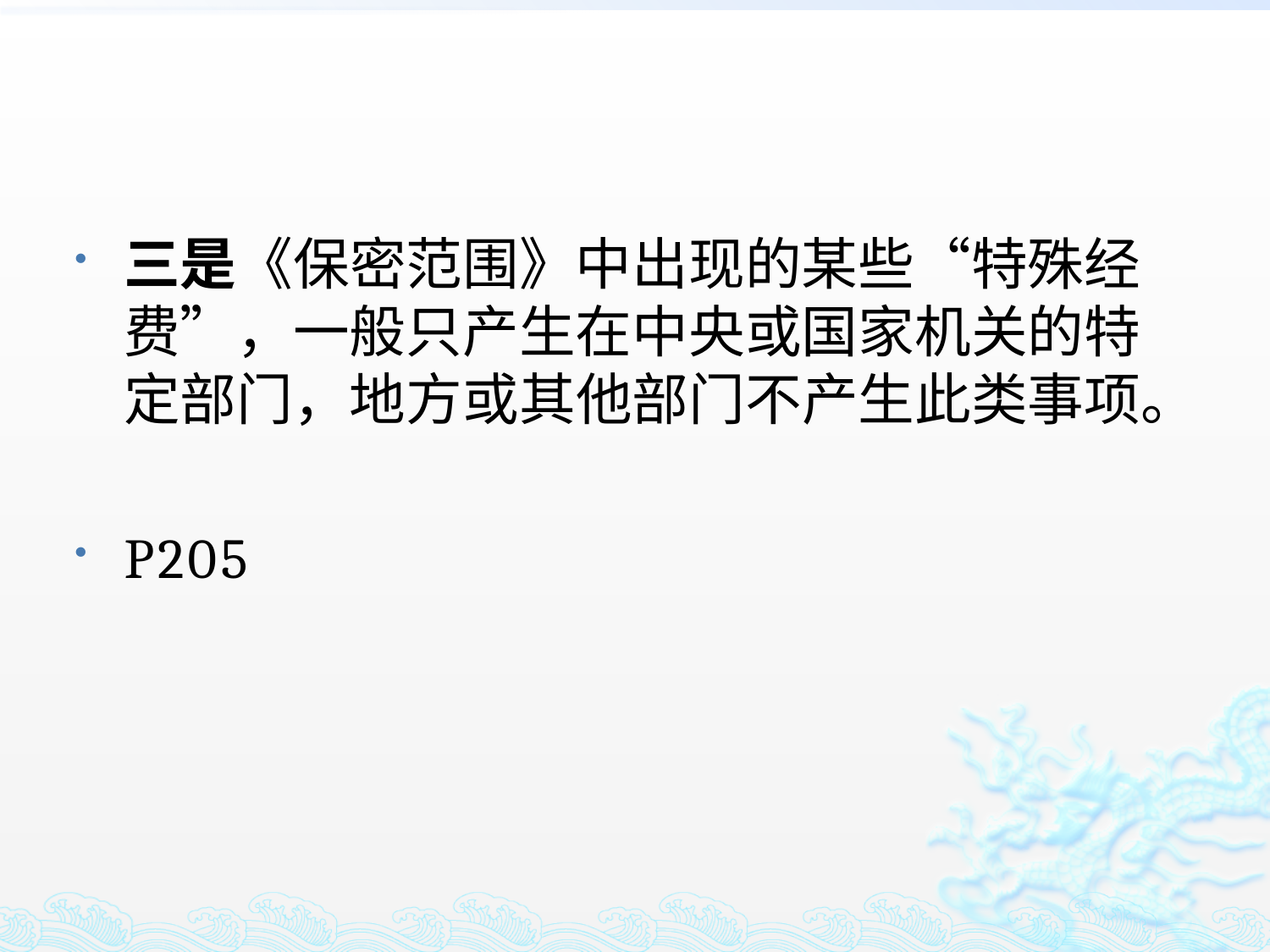

#
三是《保密范围》中出现的某些“特殊经费”，一般只产生在中央或国家机关的特定部门，地方或其他部门不产生此类事项。

P205